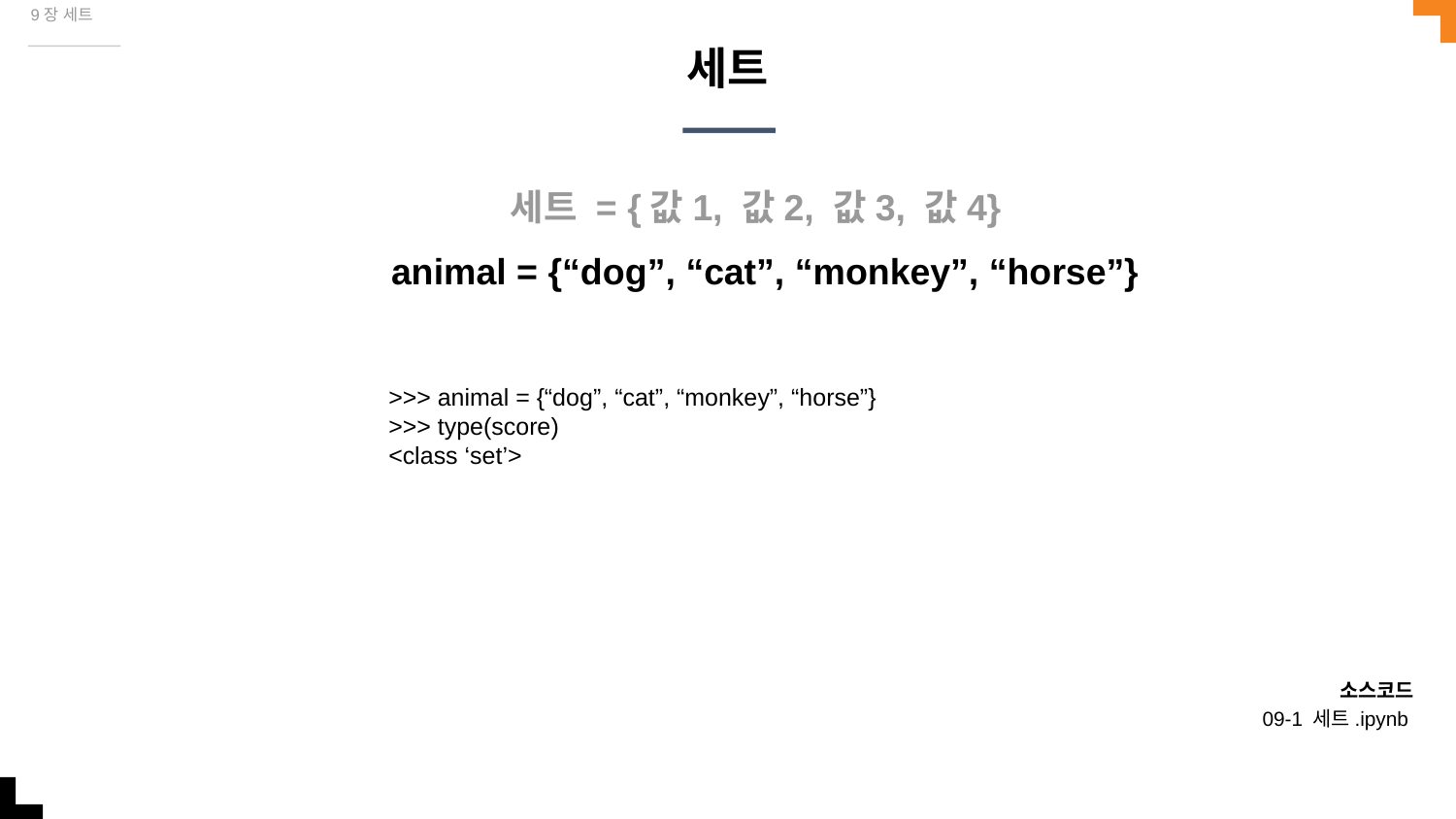

9장 세트
# 세트
세트 = {값1, 값2, 값3, 값4}
animal = {“dog”, “cat”, “monkey”, “horse”}
>>> animal = {“dog”, “cat”, “monkey”, “horse”}
>>> type(score)
<class ‘set’>
소스코드
09-1 세트.ipynb